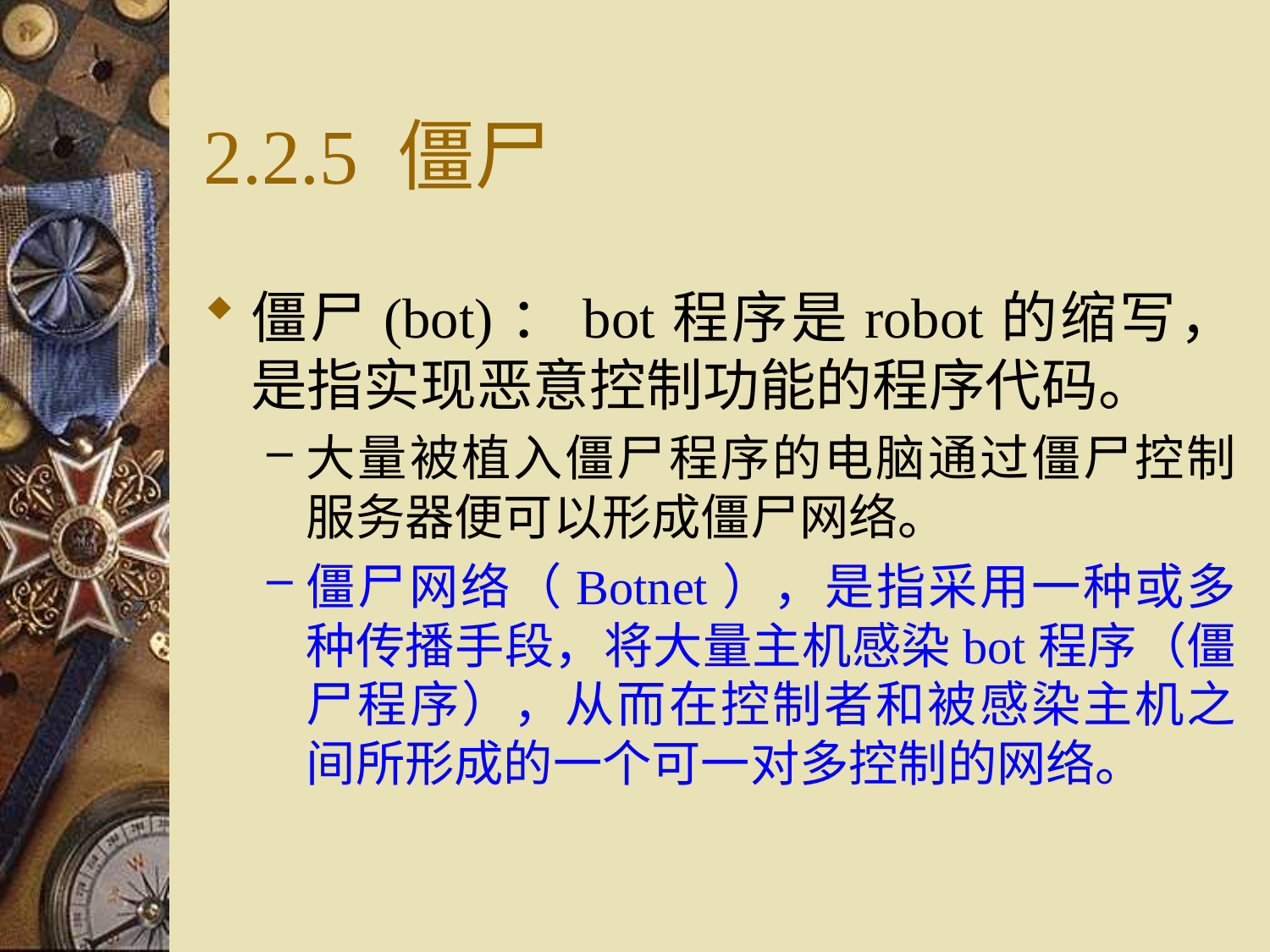

# 2.2.5 僵尸
僵尸(bot)：bot程序是robot的缩写，是指实现恶意控制功能的程序代码。
大量被植入僵尸程序的电脑通过僵尸控制服务器便可以形成僵尸网络。
僵尸网络（Botnet），是指采用一种或多种传播手段，将大量主机感染bot程序（僵尸程序），从而在控制者和被感染主机之间所形成的一个可一对多控制的网络。